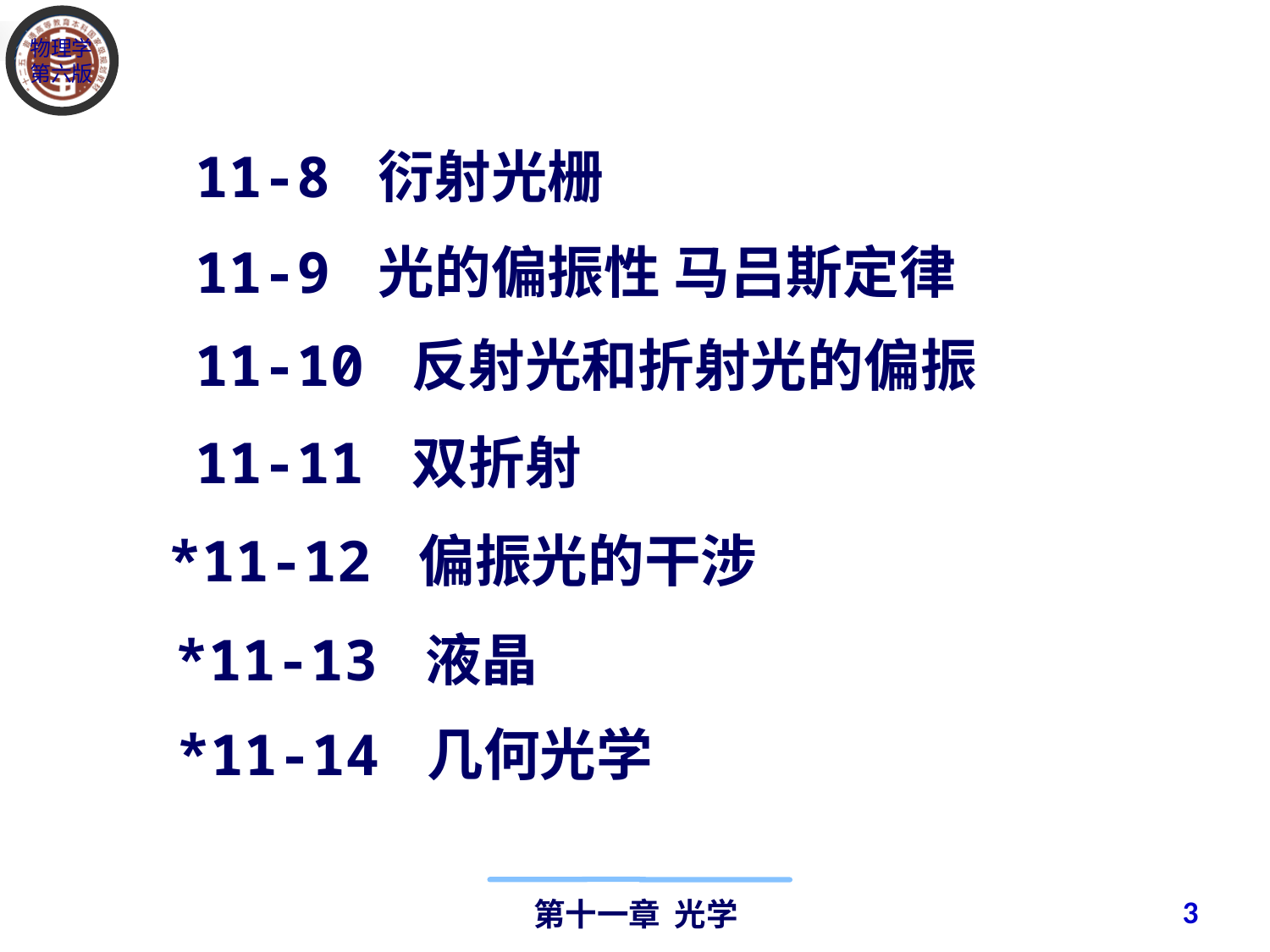

11-8 衍射光栅
11-9 光的偏振性 马吕斯定律
11-10 反射光和折射光的偏振
11-11 双折射
*11-12 偏振光的干涉
*11-13 液晶
*11-14 几何光学
3